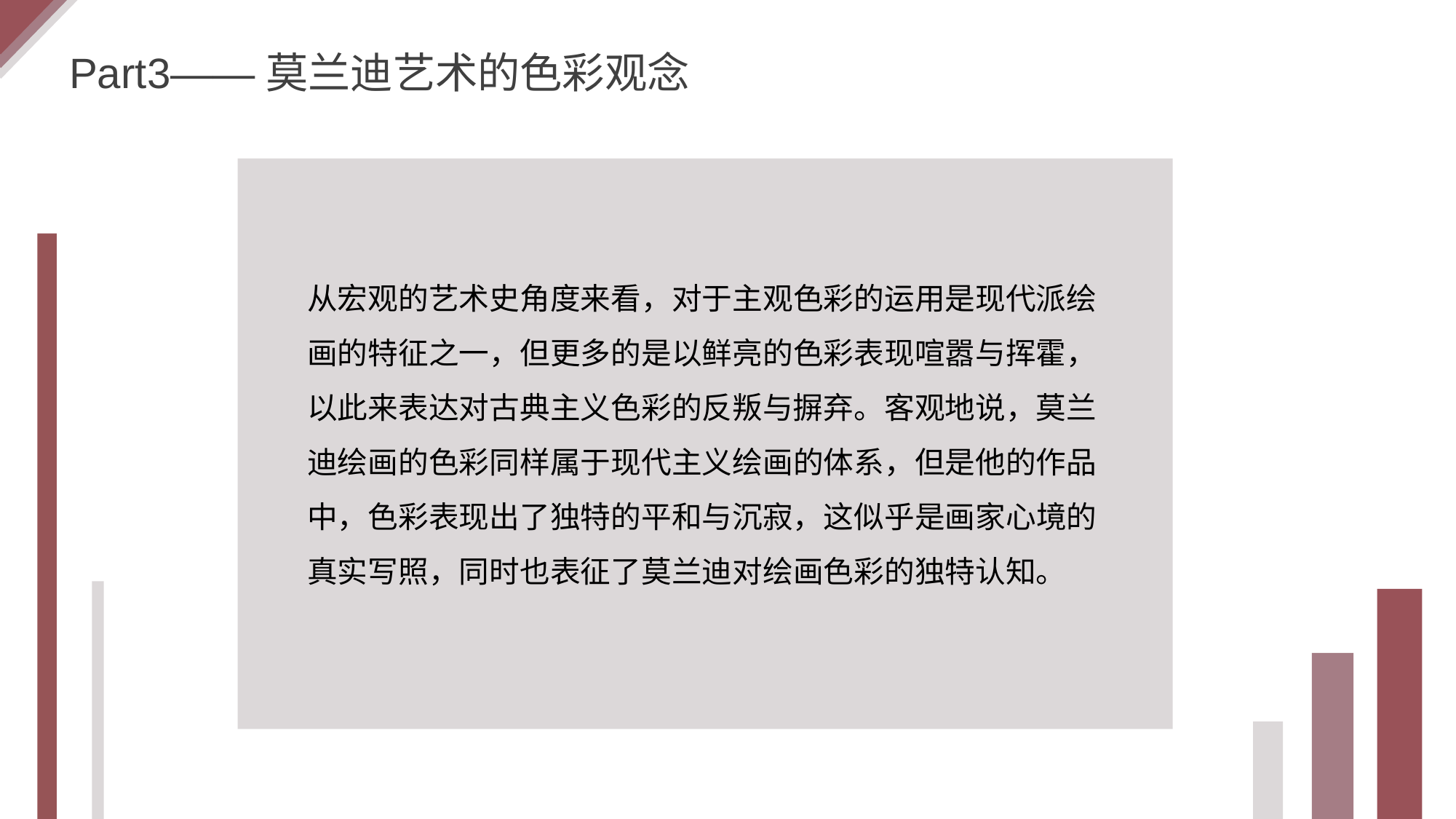

Part3——莫兰迪艺术的色彩观念

从宏观的艺术史角度来看，对于主观色彩的运用是现代派绘画的特征之一，但更多的是以鲜亮的色彩表现喧嚣与挥霍，以此来表达对古典主义色彩的反叛与摒弃。客观地说，莫兰迪绘画的色彩同样属于现代主义绘画的体系，但是他的作品中，色彩表现出了独特的平和与沉寂，这似乎是画家心境的真实写照，同时也表征了莫兰迪对绘画色彩的独特认知。